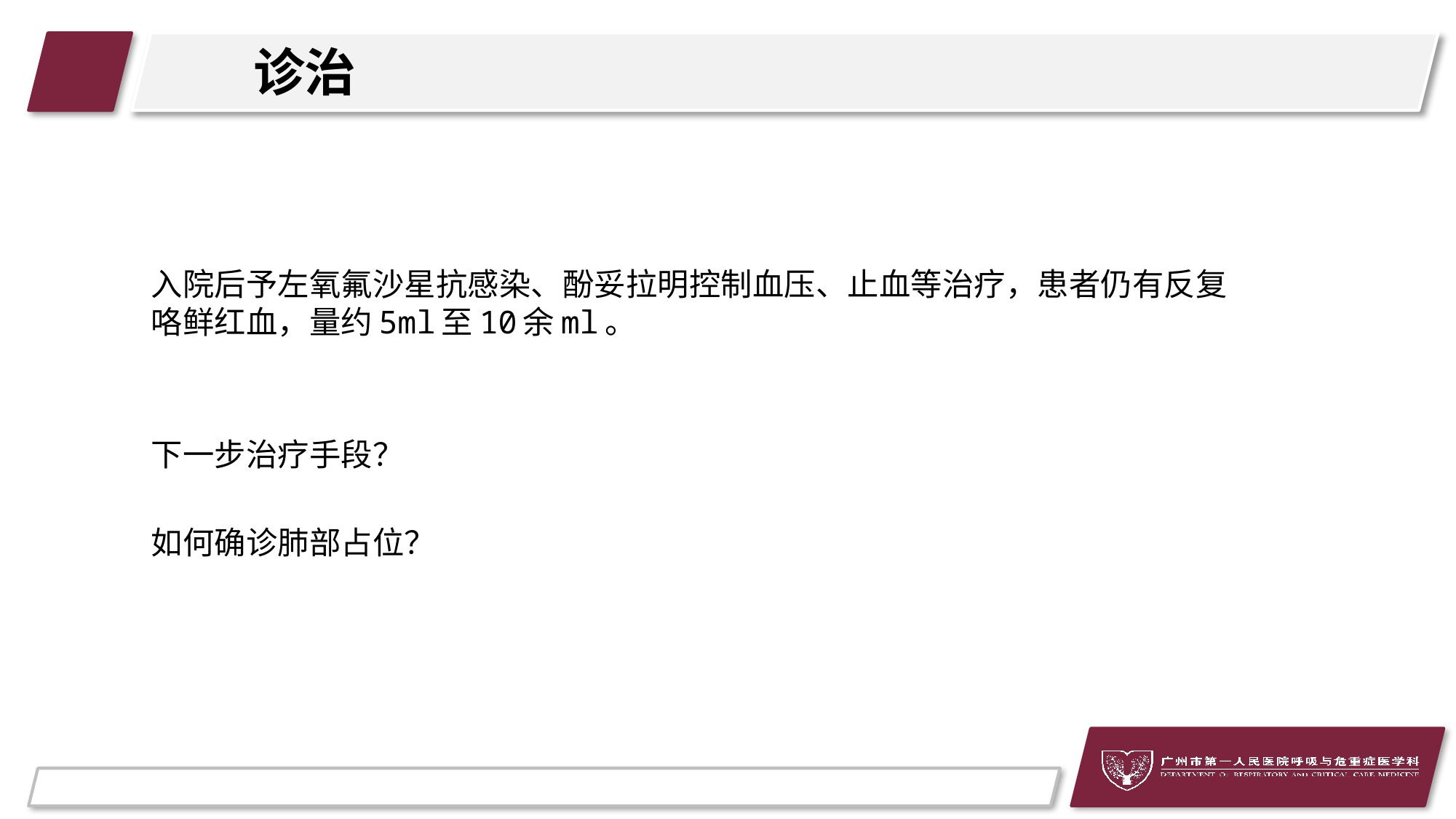

# 诊治
入院后予左氧氟沙星抗感染、酚妥拉明控制血压、止血等治疗，患者仍有反复咯鲜红血，量约5ml至10余ml。

下一步治疗手段？

如何确诊肺部占位？